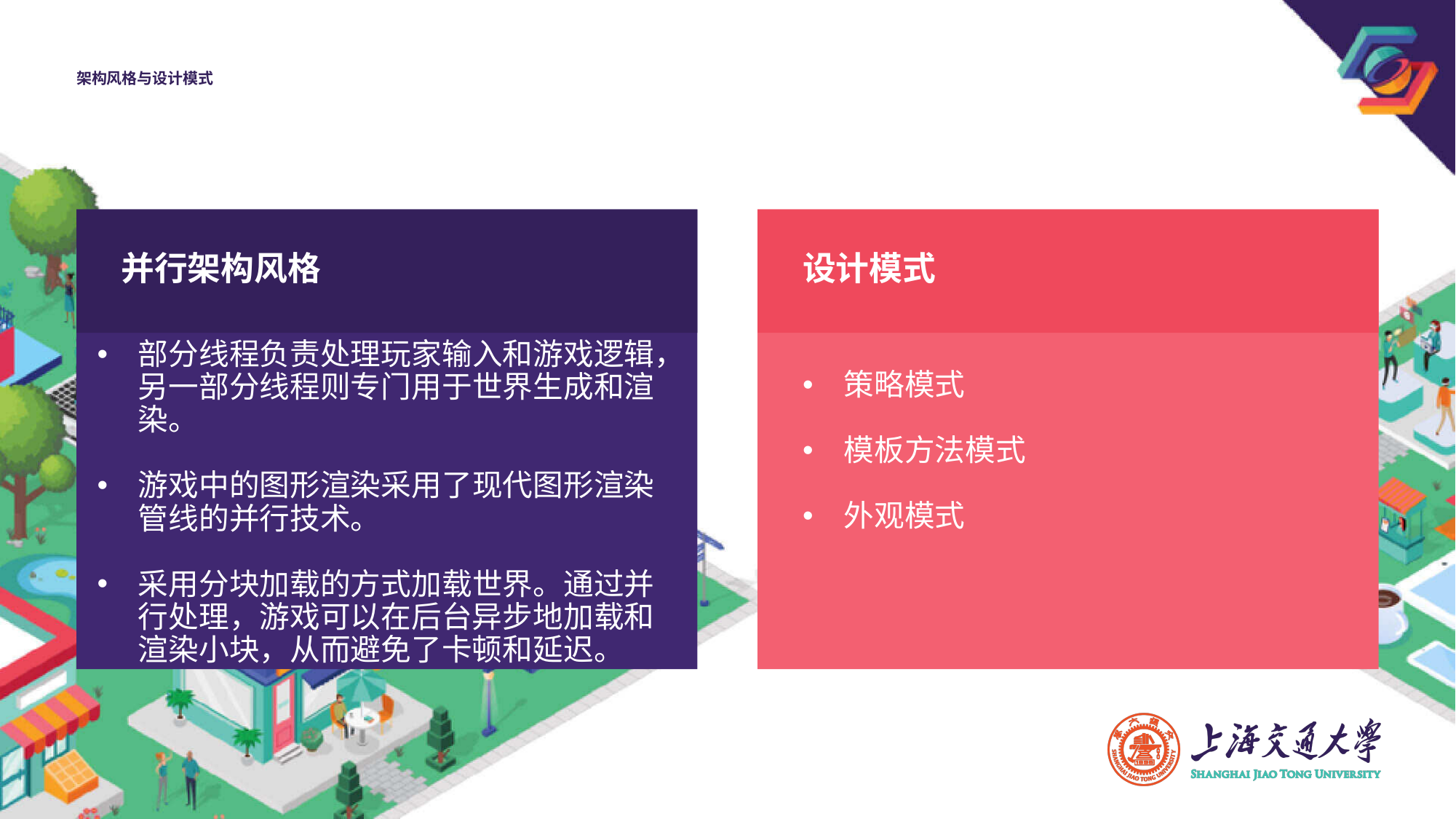

# 架构风格与设计模式
并行架构风格
设计模式
部分线程负责处理玩家输入和游戏逻辑，另一部分线程则专门用于世界生成和渲染。

游戏中的图形渲染采用了现代图形渲染管线的并行技术。

采用分块加载的方式加载世界。通过并行处理，游戏可以在后台异步地加载和渲染小块，从而避免了卡顿和延迟。
策略模式

模板方法模式

外观模式